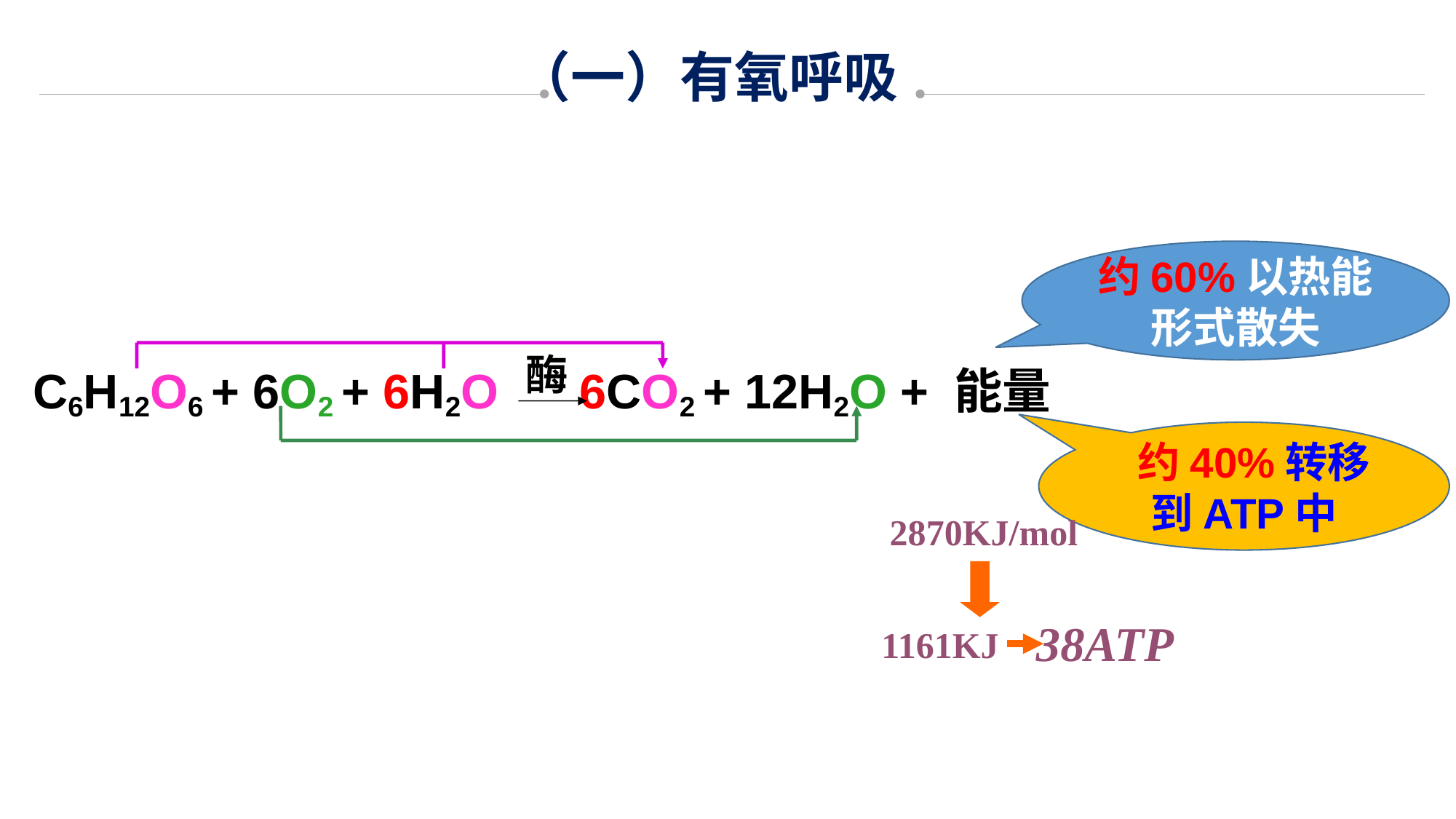

（一）有氧呼吸

约60%以热能形式散失
酶
C6H12O6 + 6O2 + 6H2O      6CO2 + 12H2O + 能量

 约40%转移到ATP中
2870KJ/mol

38ATP
1161KJ

线粒体内膜
[H]、O2
H2O
大量